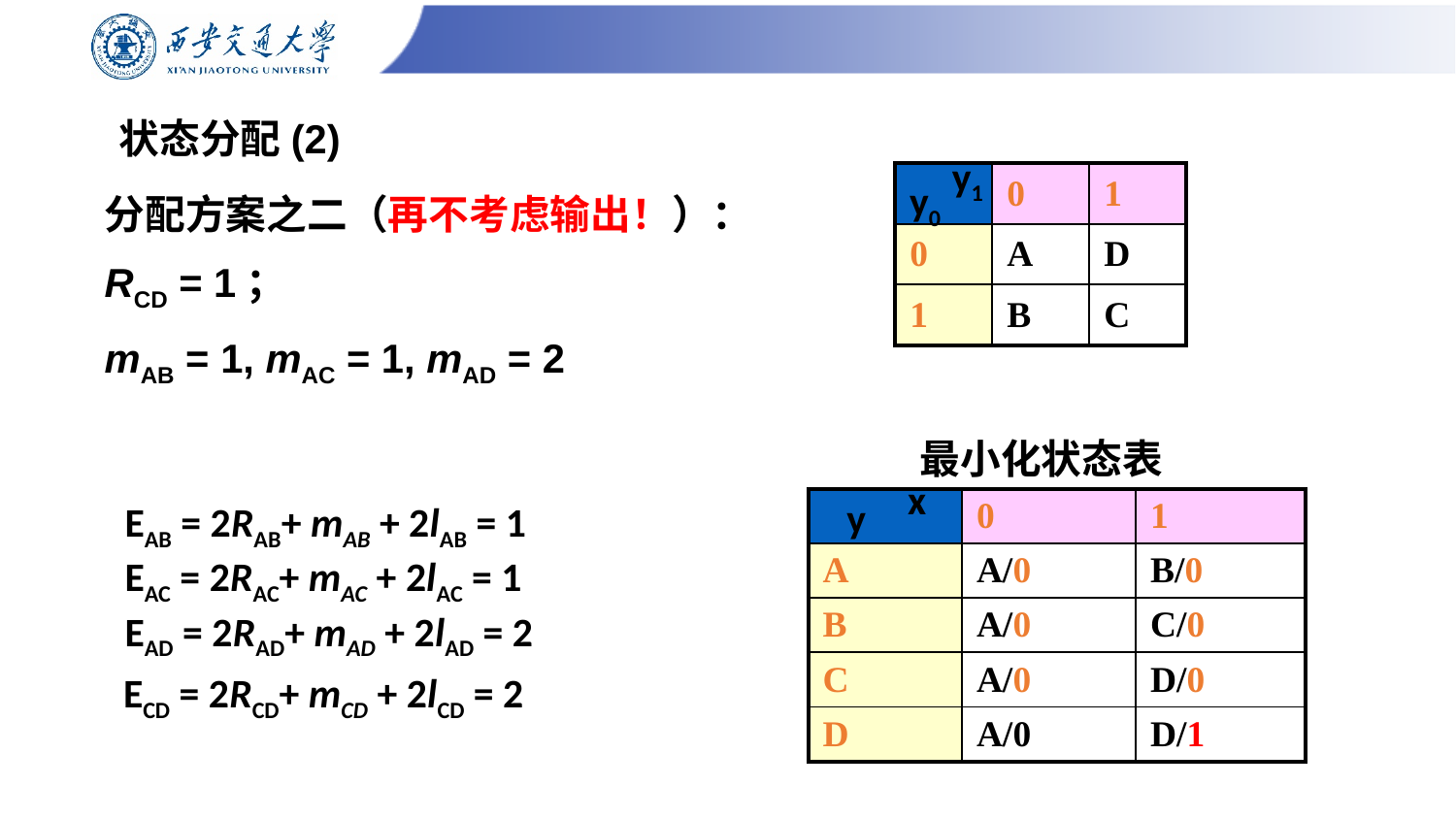

# 状态分配(2)
y1
y0
|  | 0 | 1 |
| --- | --- | --- |
| 0 | A | D |
| 1 | B | C |
分配方案之二（再不考虑输出！）：
RCD = 1；
mAB = 1, mAC = 1, mAD = 2
最小化状态表
x
y
|  | 0 | 1 |
| --- | --- | --- |
| A | A/0 | B/0 |
| B | A/0 | C/0 |
| C | A/0 | D/0 |
| D | A/0 | D/1 |
EAB = 2RAB+ mAB + 2lAB = 1
EAC = 2RAC+ mAC + 2lAC = 1
EAD = 2RAD+ mAD + 2lAD = 2
ECD = 2RCD+ mCD + 2lCD = 2